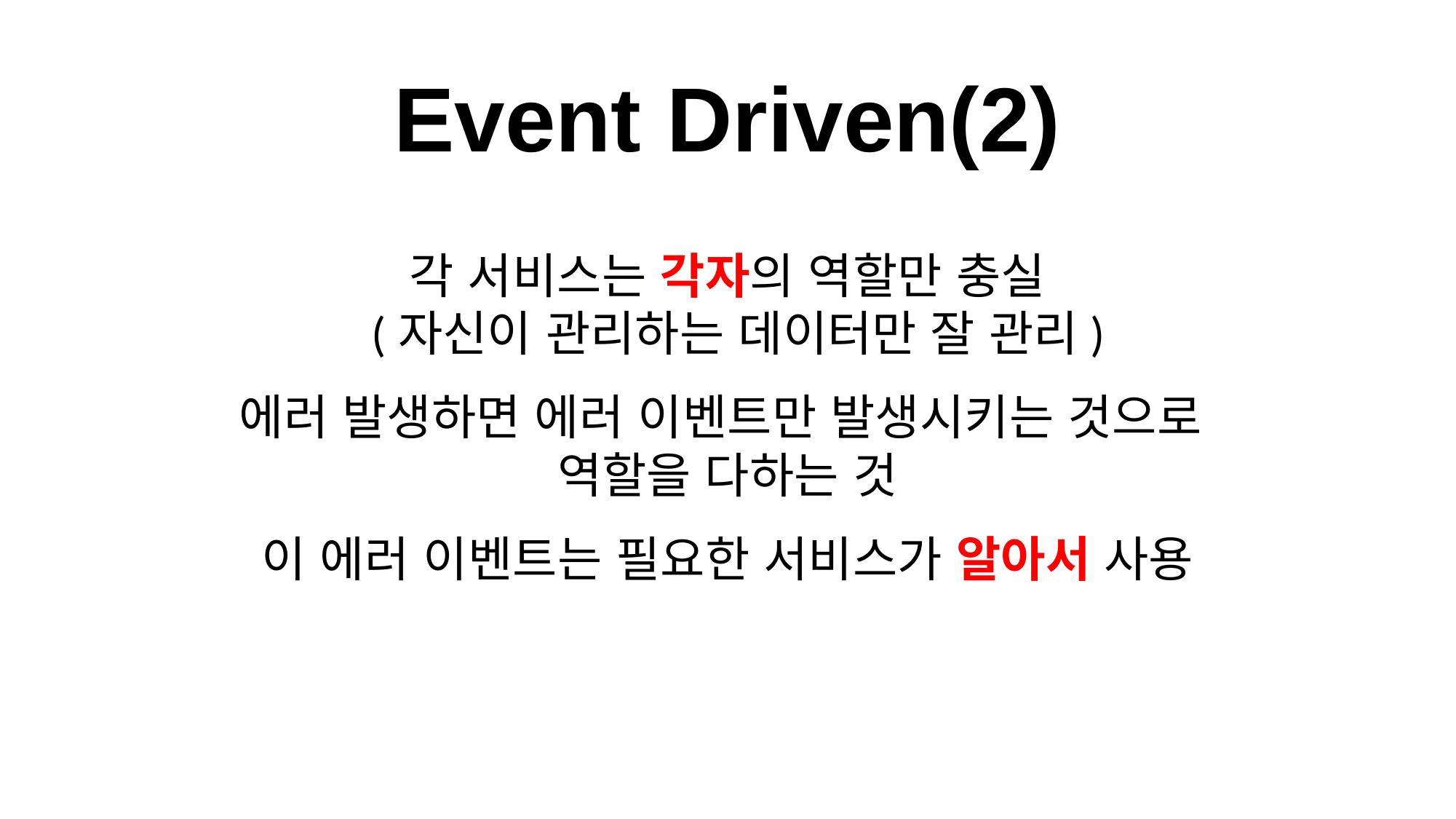

# Event Driven(2)
각 서비스는 각자의 역할만 충실
  (자신이 관리하는 데이터만 잘 관리)

에러 발생하면 에러 이벤트만 발생시키는 것으로
역할을 다하는 것

이 에러 이벤트는 필요한 서비스가 알아서 사용